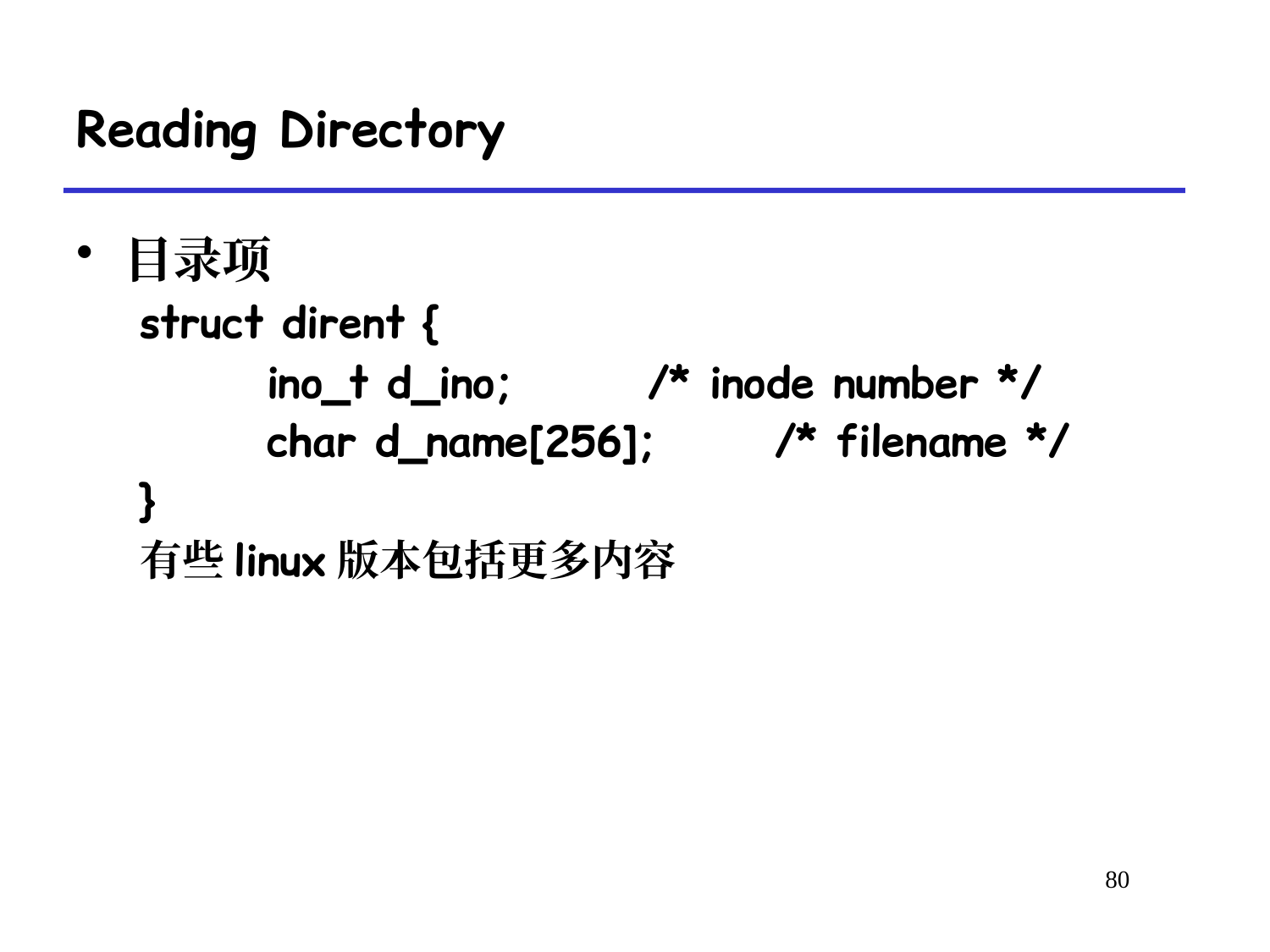

# Reading Directory
目录项
struct dirent {
	ino_t d_ino;		/* inode number */
	char d_name[256];	/* filename */
}
有些linux版本包括更多内容
80